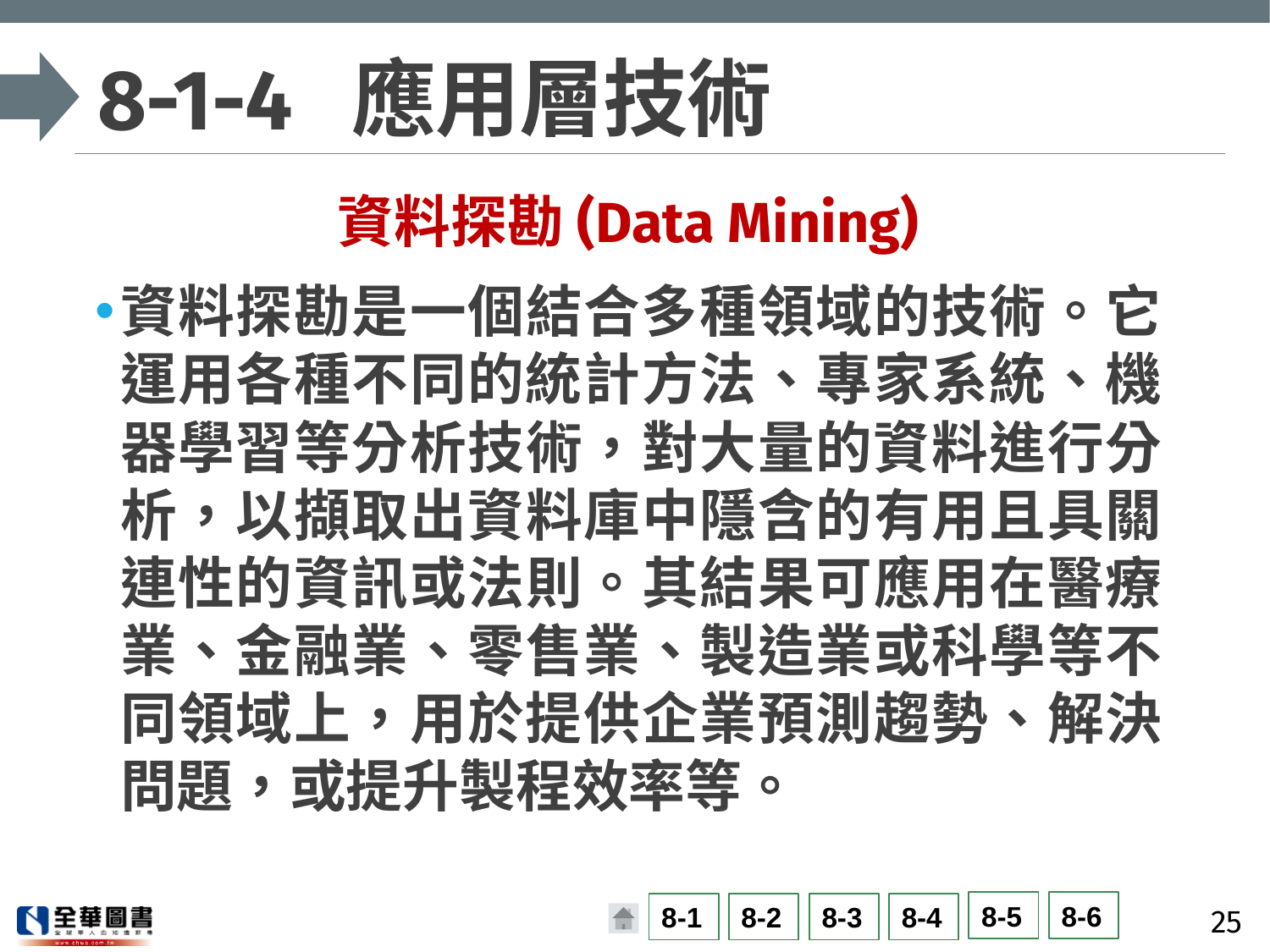

# 8-1-4	應用層技術
資料探勘(Data Mining)
資料探勘是一個結合多種領域的技術。它運用各種不同的統計方法、專家系統、機器學習等分析技術，對大量的資料進行分析，以擷取出資料庫中隱含的有用且具關連性的資訊或法則。其結果可應用在醫療業、金融業、零售業、製造業或科學等不同領域上，用於提供企業預測趨勢、解決問題，或提升製程效率等。
25